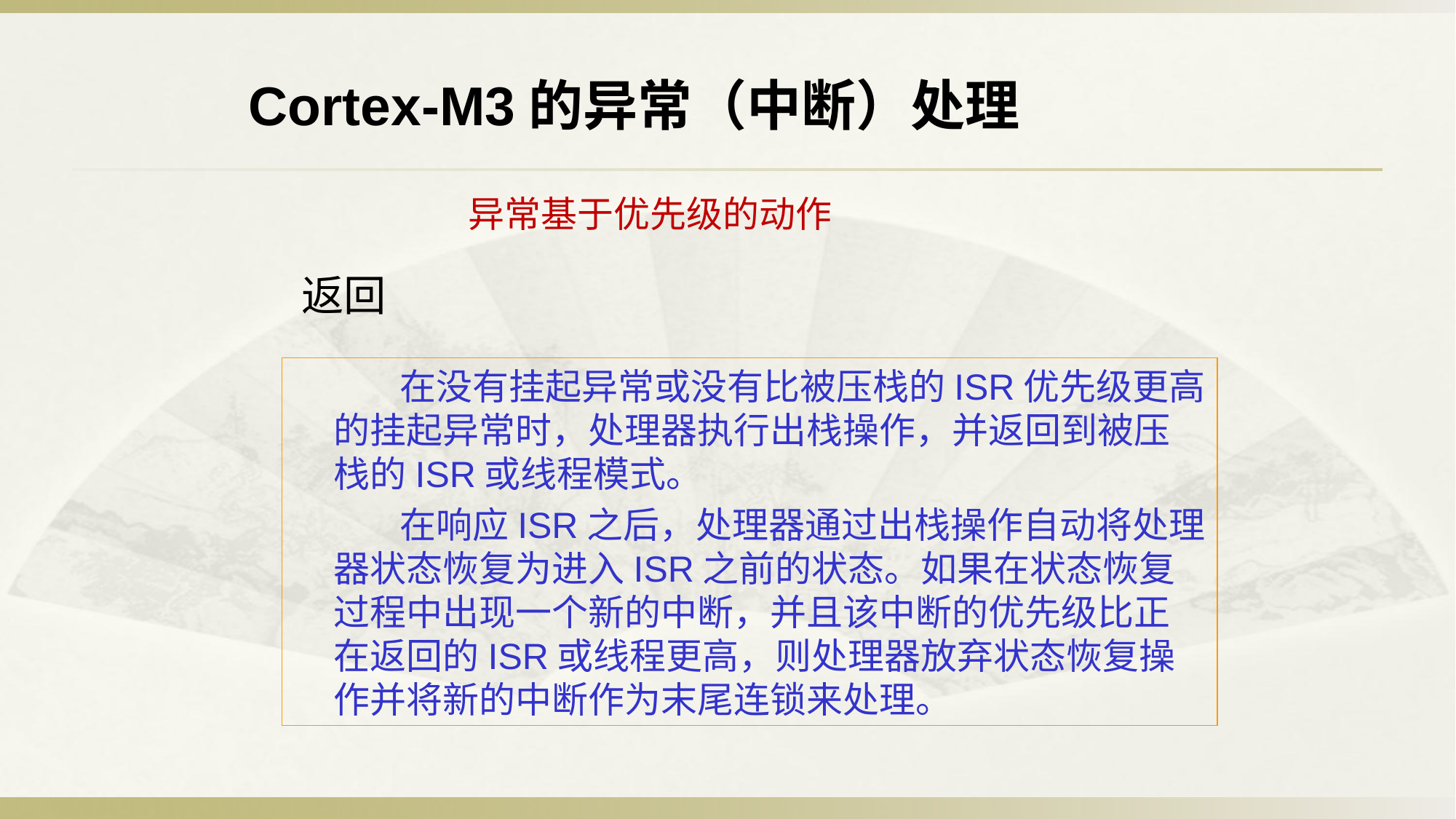

Cortex-M3的异常（中断）处理
异常基于优先级的动作
返回
            在没有挂起异常或没有比被压栈的ISR优先级更高的挂起异常时，处理器执行出栈操作，并返回到被压栈的ISR或线程模式。
            在响应ISR之后，处理器通过出栈操作自动将处理器状态恢复为进入ISR之前的状态。如果在状态恢复过程中出现一个新的中断，并且该中断的优先级比正在返回的ISR或线程更高，则处理器放弃状态恢复操作并将新的中断作为末尾连锁来处理。